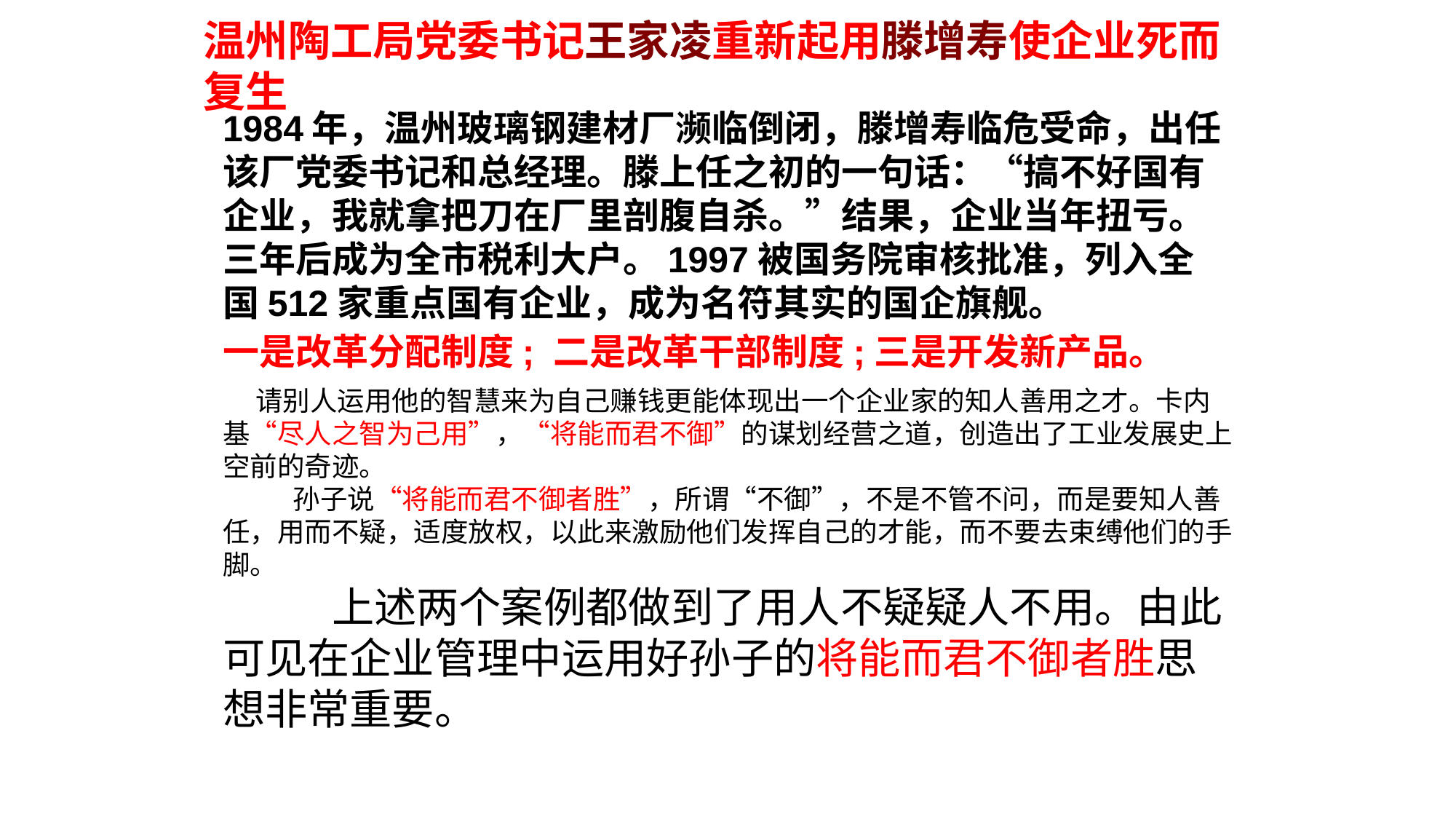

温州陶工局党委书记王家凌重新起用滕增寿使企业死而复生
1984年，温州玻璃钢建材厂濒临倒闭，滕增寿临危受命，出任该厂党委书记和总经理。滕上任之初的一句话：“搞不好国有企业，我就拿把刀在厂里剖腹自杀。”结果，企业当年扭亏。三年后成为全市税利大户。1997被国务院审核批准，列入全国512家重点国有企业，成为名符其实的国企旗舰。
一是改革分配制度; 二是改革干部制度;三是开发新产品。
请别人运用他的智慧来为自己赚钱更能体现出一个企业家的知人善用之才。卡内基“尽人之智为己用”，“将能而君不御”的谋划经营之道，创造出了工业发展史上空前的奇迹。
     孙子说“将能而君不御者胜”，所谓“不御”，不是不管不问，而是要知人善任，用而不疑，适度放权，以此来激励他们发挥自己的才能，而不要去束缚他们的手脚。
	上述两个案例都做到了用人不疑疑人不用。由此可见在企业管理中运用好孙子的将能而君不御者胜思想非常重要。